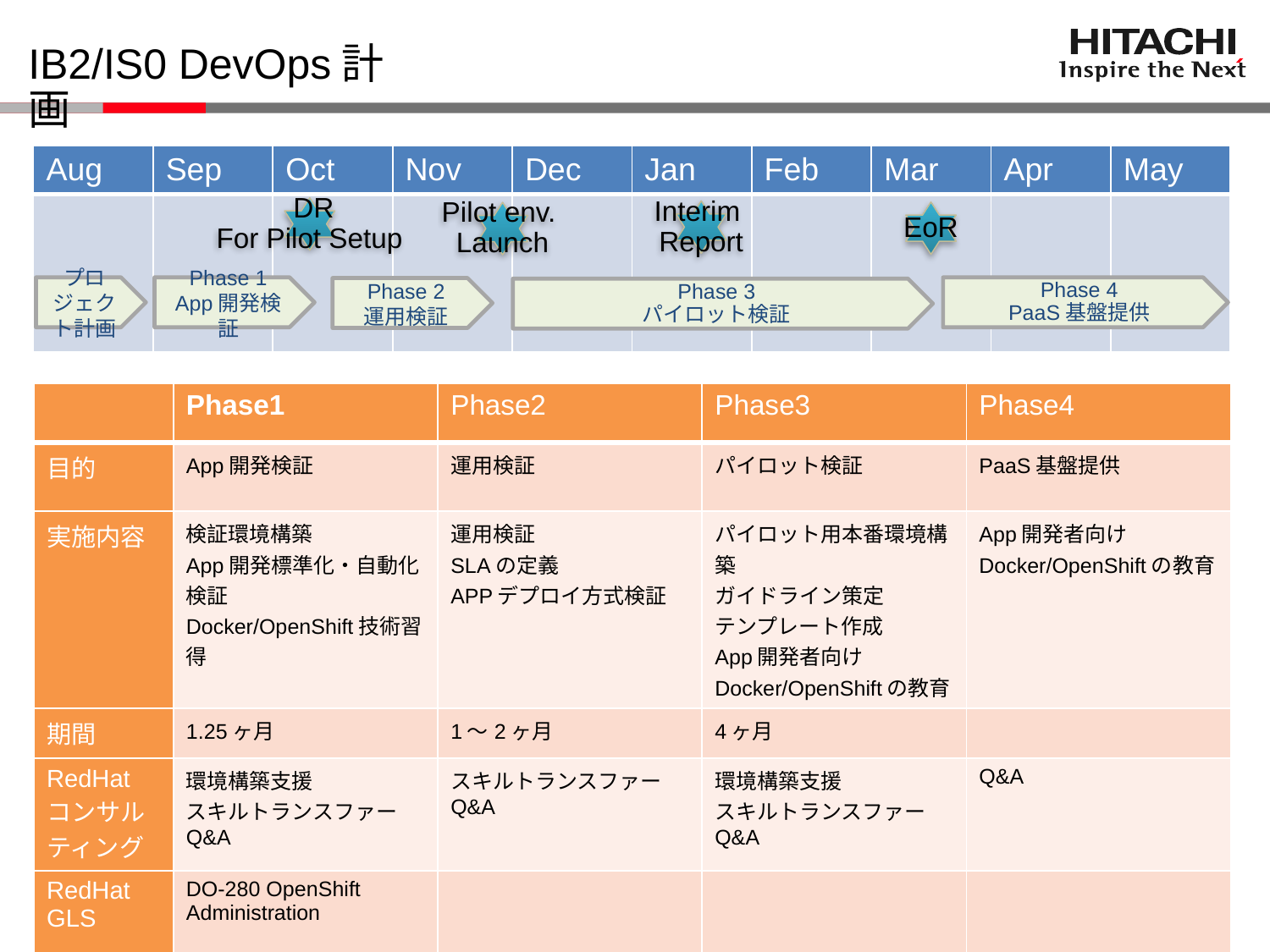

# IB2/IS0 DevOps計画
| Aug | Sep | Oct | Nov | Dec | Jan | Feb | Mar | Apr | May |
| --- | --- | --- | --- | --- | --- | --- | --- | --- | --- |
|  |  |  |  |  |  |  |  |  |  |
 DR
For Pilot Setup
Interim
Report
EoR
Pilot env.
Launch
プロジェクト計画
Phase 1
App開発検証
Phase 4
PaaS基盤提供
Phase 2
運用検証
Phase 3
パイロット検証
|  | Phase1 | Phase2 | Phase3 | Phase4 |
| --- | --- | --- | --- | --- |
| 目的 | App開発検証 | 運用検証 | パイロット検証 | PaaS基盤提供 |
| 実施内容 | 検証環境構築 App開発標準化・自動化 検証 Docker/OpenShift技術習 得 | 運用検証 SLAの定義 APPデプロイ方式検証 | パイロット用本番環境構築 ガイドライン策定 テンプレート作成 App開発者向け Docker/OpenShiftの教育 | App開発者向け Docker/OpenShiftの教育 |
| 期間 | 1.25ヶ月 | 1〜2ヶ月 | 4ヶ月 |  |
| RedHat コンサルティング | 環境構築支援 スキルトランスファー Q&A | スキルトランスファー Q&A | 環境構築支援 スキルトランスファー Q&A | Q&A |
| RedHat GLS | DO-280 OpenShift Administration |  |  |  |